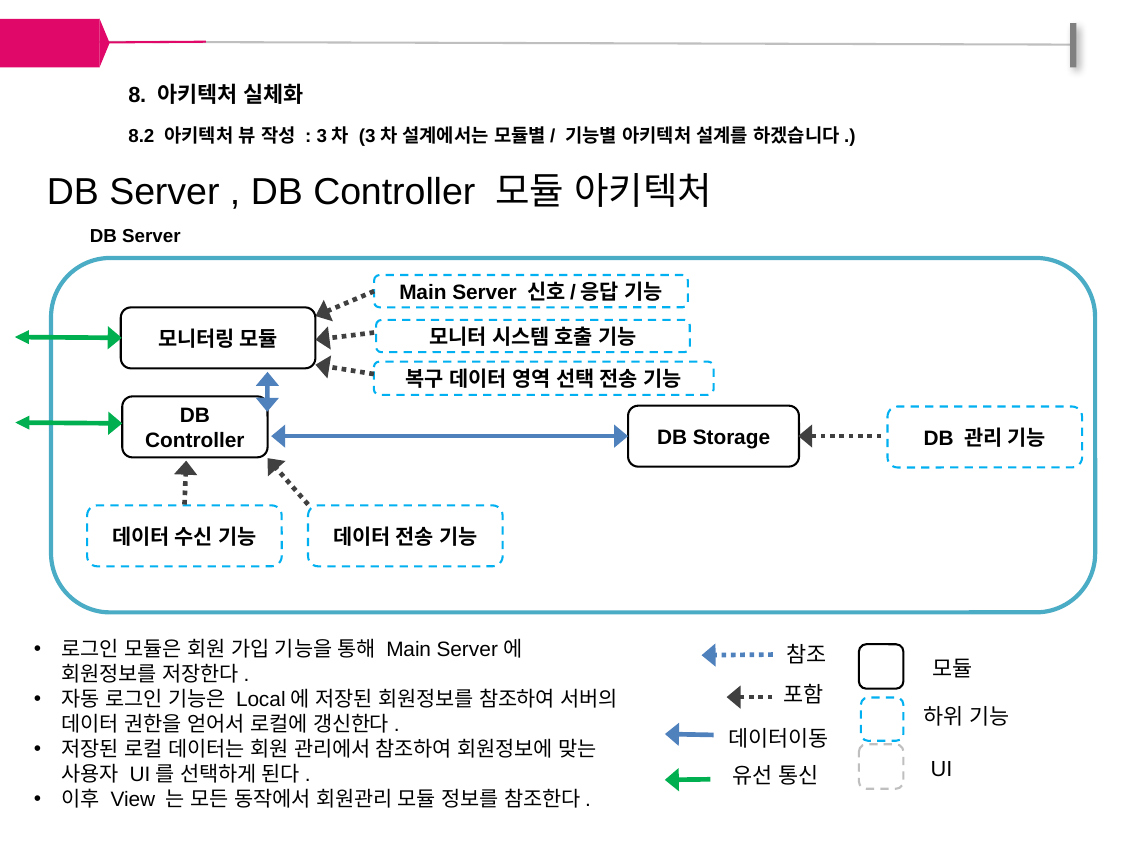

8. 아키텍처 실체화
8.2 아키텍처 뷰 작성 : 3차 (3차 설계에서는 모듈별/ 기능별 아키텍처 설계를 하겠습니다.)

DB Server , DB Controller 모듈 아키텍처
DB Server

DB Storage
Main Server 신호/응답 기능
모니터링 모듈
모니터 시스템 호출 기능
복구 데이터 영역 선택 전송 기능
DB Controller
DB 관리 기능
데이터 수신 기능
데이터 전송 기능
로그인 모듈은 회원 가입 기능을 통해 Main Server에 회원정보를 저장한다.
자동 로그인 기능은 Local에 저장된 회원정보를 참조하여 서버의 데이터 권한을 얻어서 로컬에 갱신한다.
저장된 로컬 데이터는 회원 관리에서 참조하여 회원정보에 맞는 사용자 UI를 선택하게 된다.
이후 View 는 모든 동작에서 회원관리 모듈 정보를 참조한다.
참조

모듈
포함
하위 기능

데이터이동

UI
유선 통신